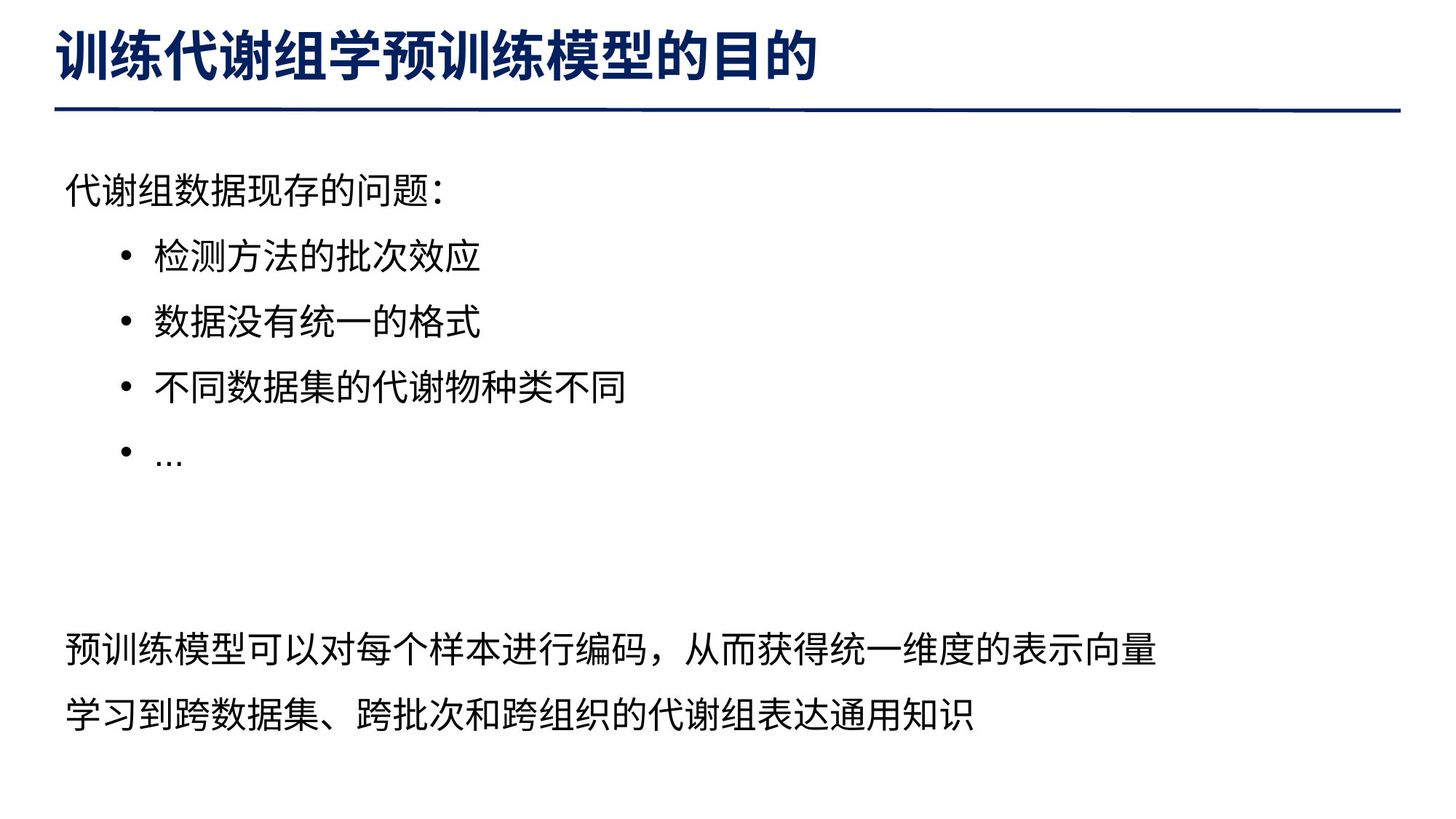

训练代谢组学预训练模型的目的
代谢组数据现存的问题：
检测方法的批次效应
数据没有统一的格式
不同数据集的代谢物种类不同
...

预训练模型可以对每个样本进行编码，从而获得统一维度的表示向量
学习到跨数据集、跨批次和跨组织的代谢组表达通用知识
12